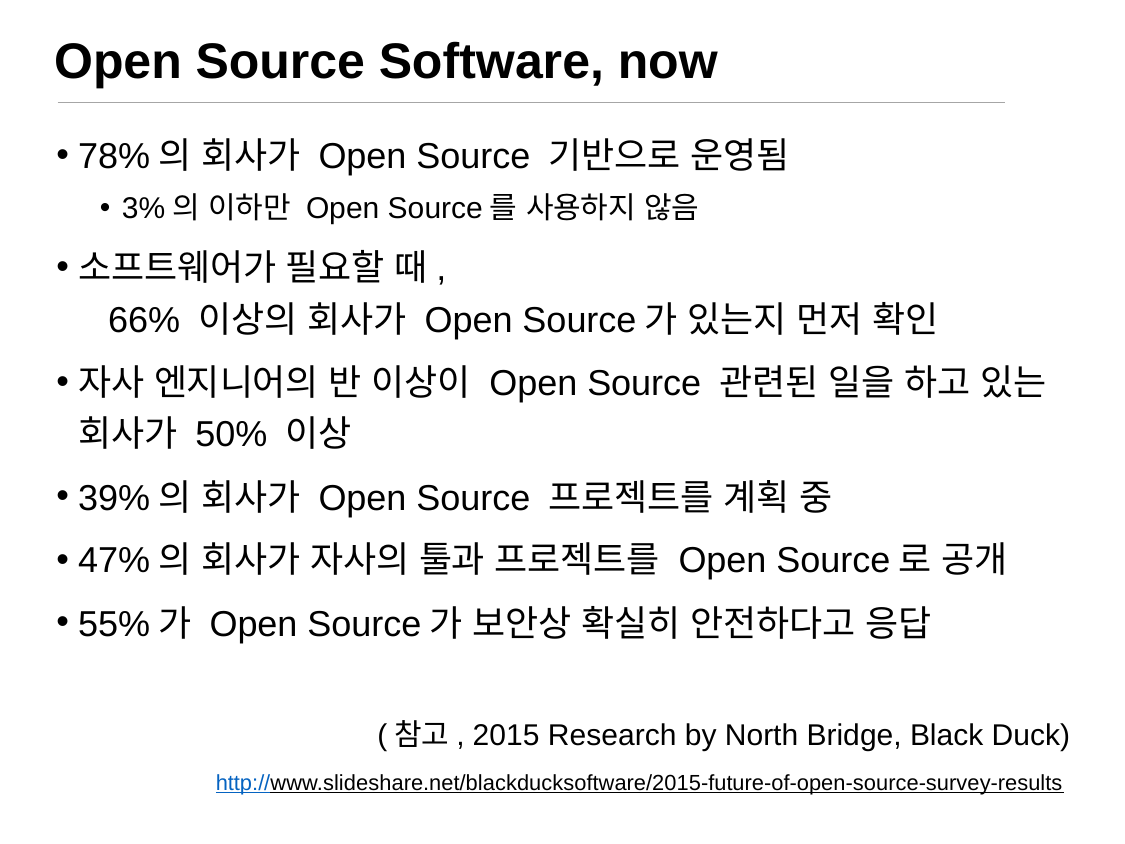

# Open Source Software, now
78%의 회사가 Open Source 기반으로 운영됨
3%의 이하만 Open Source를 사용하지 않음
소프트웨어가 필요할 때,
   66% 이상의 회사가 Open Source가 있는지 먼저 확인
자사 엔지니어의 반 이상이 Open Source 관련된 일을 하고 있는 회사가 50% 이상
39%의 회사가 Open Source 프로젝트를 계획 중
47%의 회사가 자사의 툴과 프로젝트를 Open Source로 공개
55%가 Open Source가 보안상 확실히 안전하다고 응답

(참고, 2015 Research by North Bridge, Black Duck)
http://www.slideshare.net/blackducksoftware/2015-future-of-open-source-survey-results